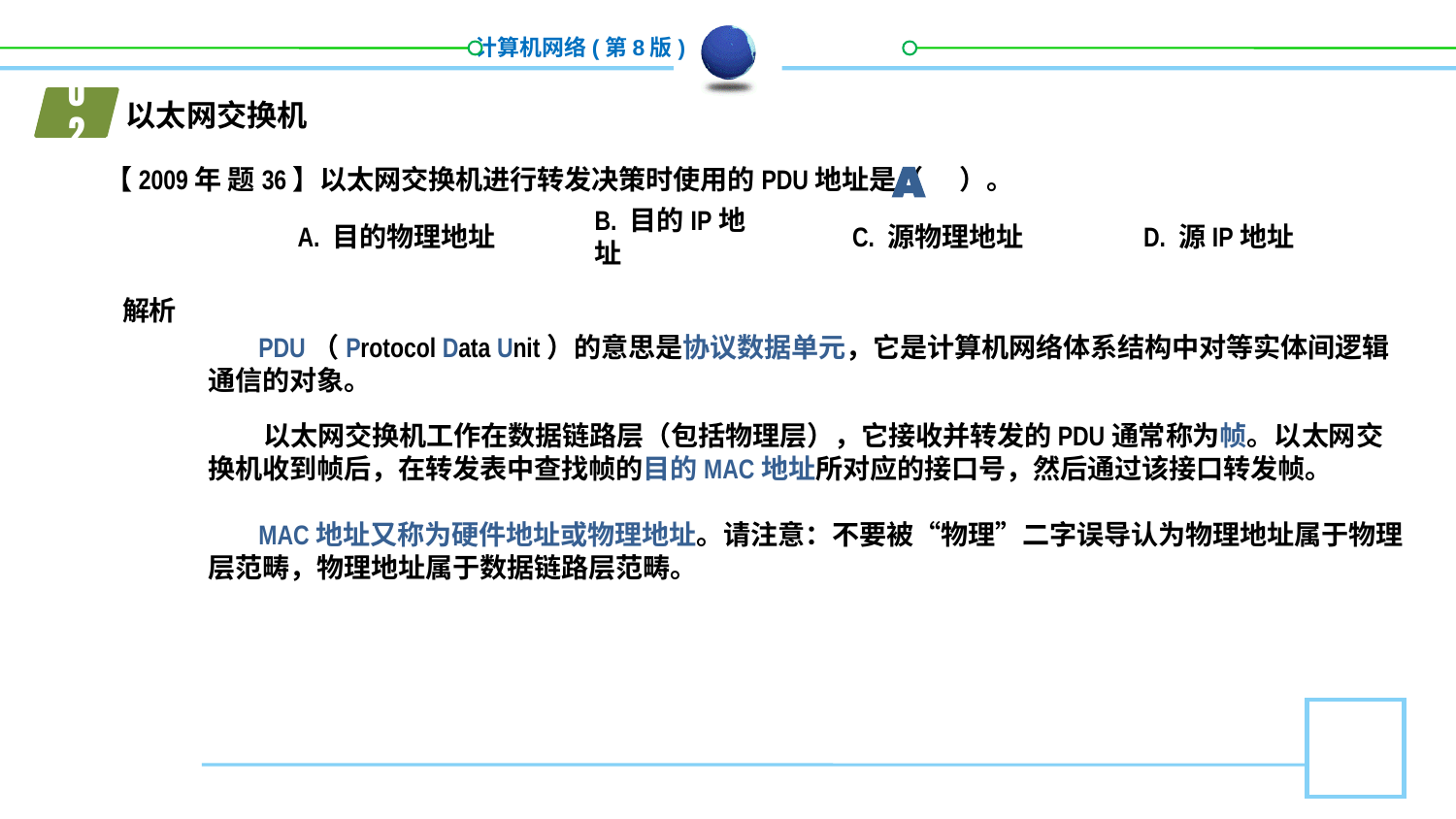

01
以太网交换机
02
【2009年 题36】以太网交换机进行转发决策时使用的PDU地址是（      ）。
A. 目的物理地址
B. 目的IP地址
C. 源物理地址
D. 源IP地址
A
解析
        PDU（Protocol Data Unit）的意思是协议数据单元，它是计算机网络体系结构中对等实体间逻辑通信的对象。
        以太网交换机工作在数据链路层（包括物理层），它接收并转发的PDU通常称为帧。以太网交换机收到帧后，在转发表中查找帧的目的MAC地址所对应的接口号，然后通过该接口转发帧。
        MAC地址又称为硬件地址或物理地址。请注意：不要被“物理”二字误导认为物理地址属于物理层范畴，物理地址属于数据链路层范畴。